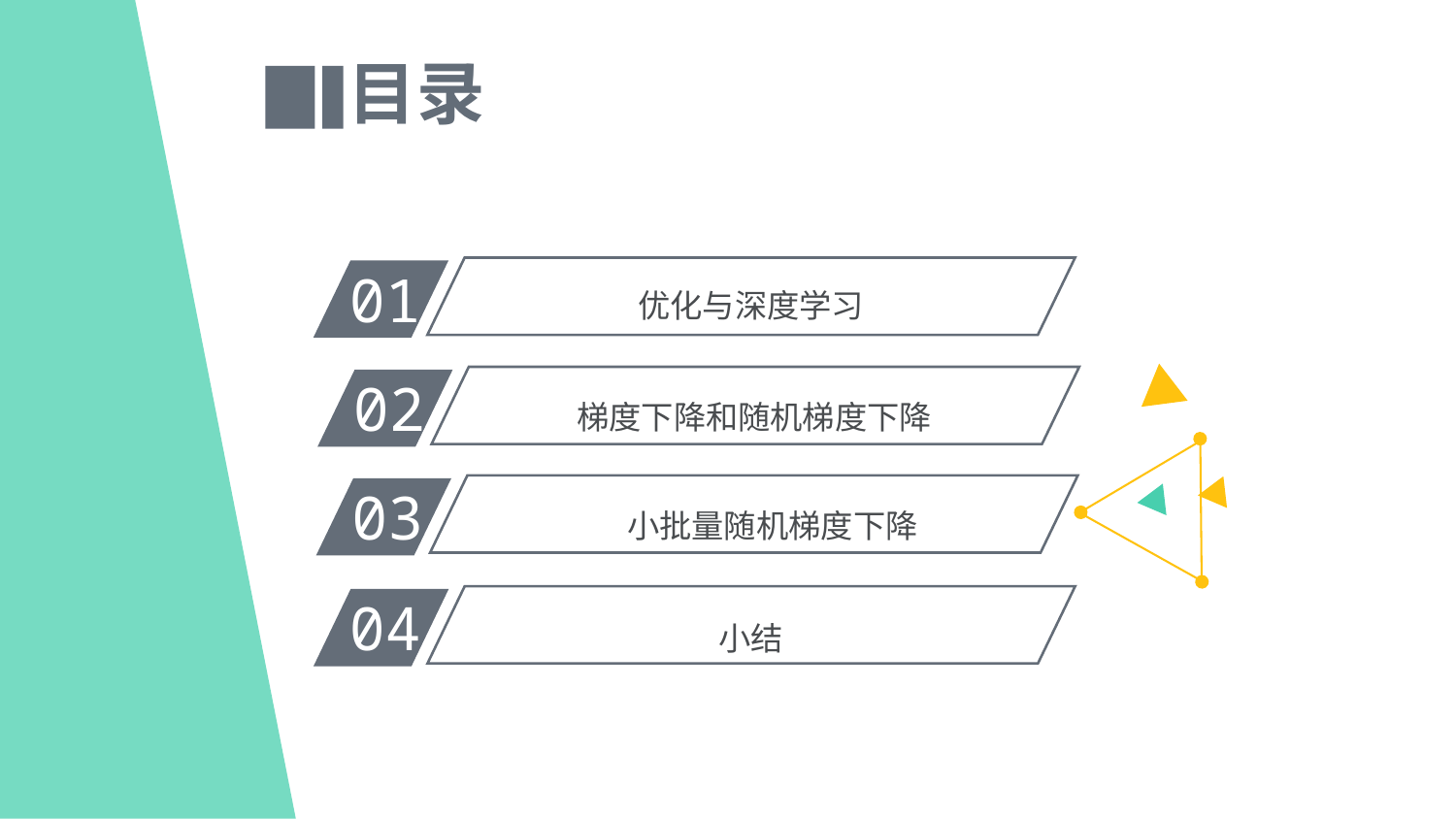

目录

01

优化与深度学习

02

梯度下降和随机梯度下降

03

小批量随机梯度下降
04

小结